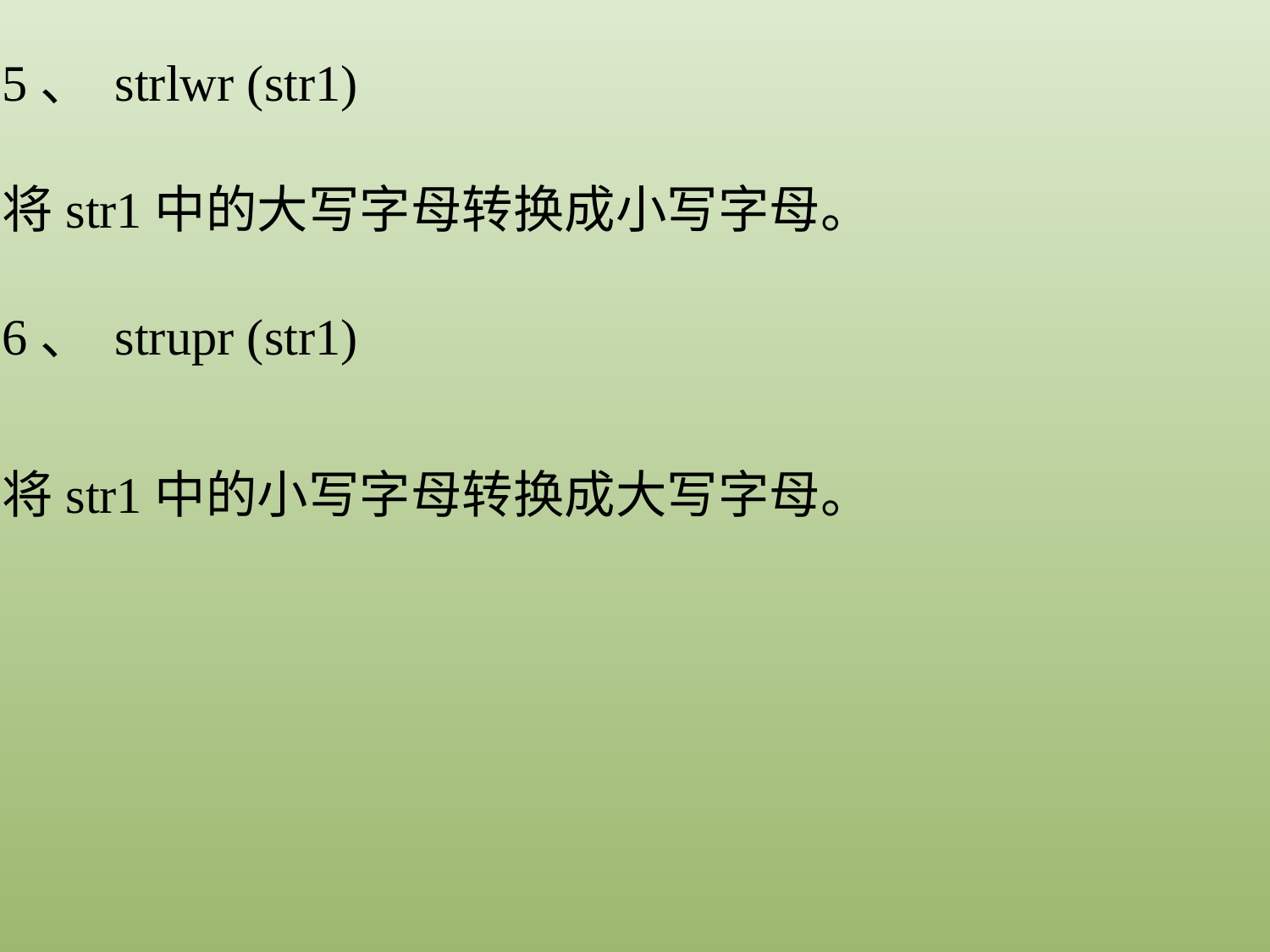

5、 strlwr (str1)
将str1中的大写字母转换成小写字母。
6、 strupr (str1)
将str1中的小写字母转换成大写字母。
362